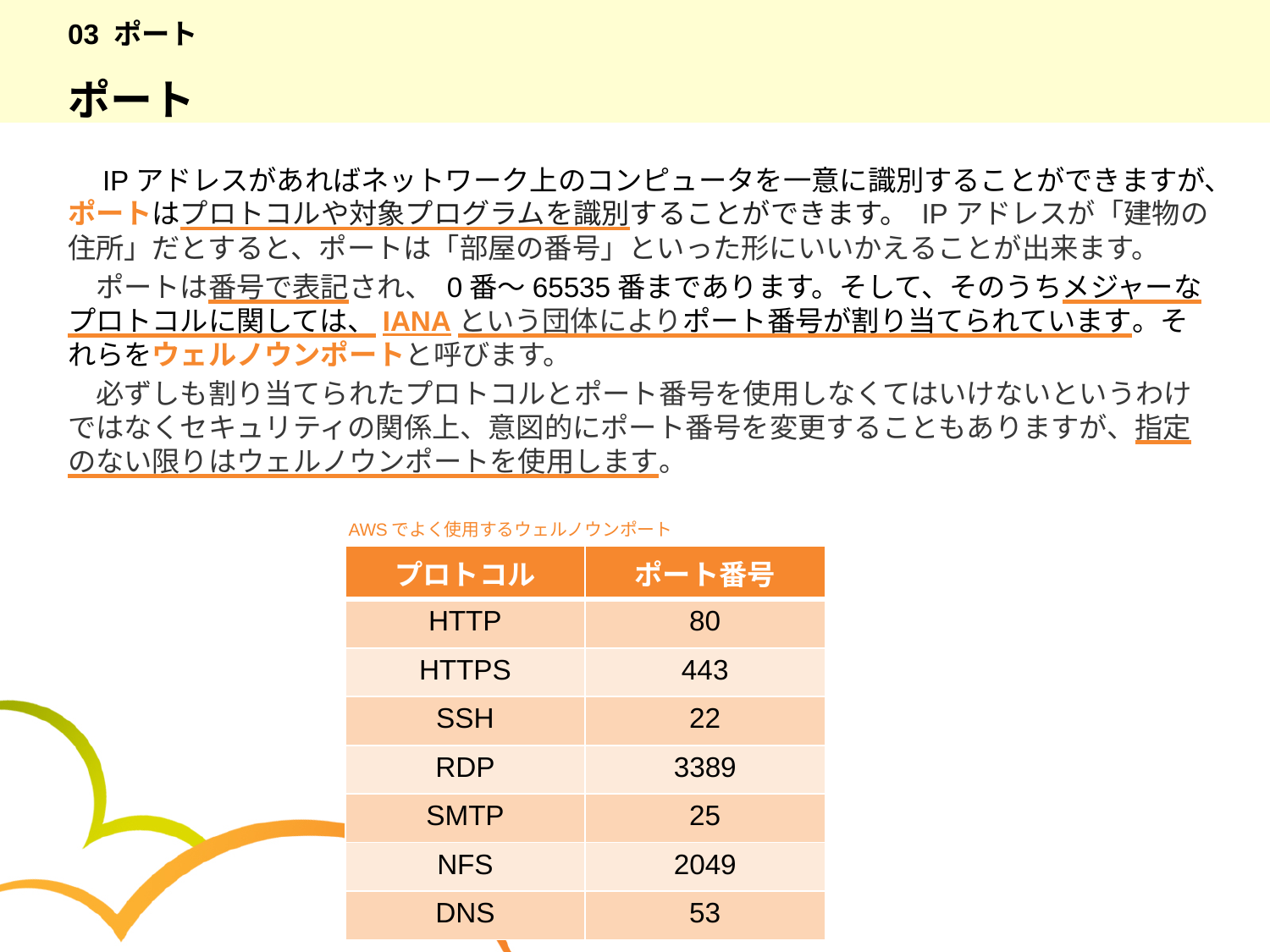

# 03 ポート
ポート
　IPアドレスがあればネットワーク上のコンピュータを一意に識別することができますが、ポートはプロトコルや対象プログラムを識別することができます。 IPアドレスが「建物の住所」だとすると、ポートは「部屋の番号」といった形にいいかえることが出来ます。
　ポートは番号で表記され、 0番～65535番まであります。そして、そのうちメジャーなプロトコルに関しては、IANAという団体によりポート番号が割り当てられています。それらをウェルノウンポートと呼びます。
　必ずしも割り当てられたプロトコルとポート番号を使用しなくてはいけないというわけではなくセキュリティの関係上、意図的にポート番号を変更することもありますが、指定のない限りはウェルノウンポートを使用します。

AWSでよく使用するウェルノウンポート

| プロトコル | ポート番号 |
| --- | --- |
| HTTP | 80 |
| HTTPS | 443 |
| SSH | 22 |
| RDP | 3389 |
| SMTP | 25 |
| NFS | 2049 |
| DNS | 53 |